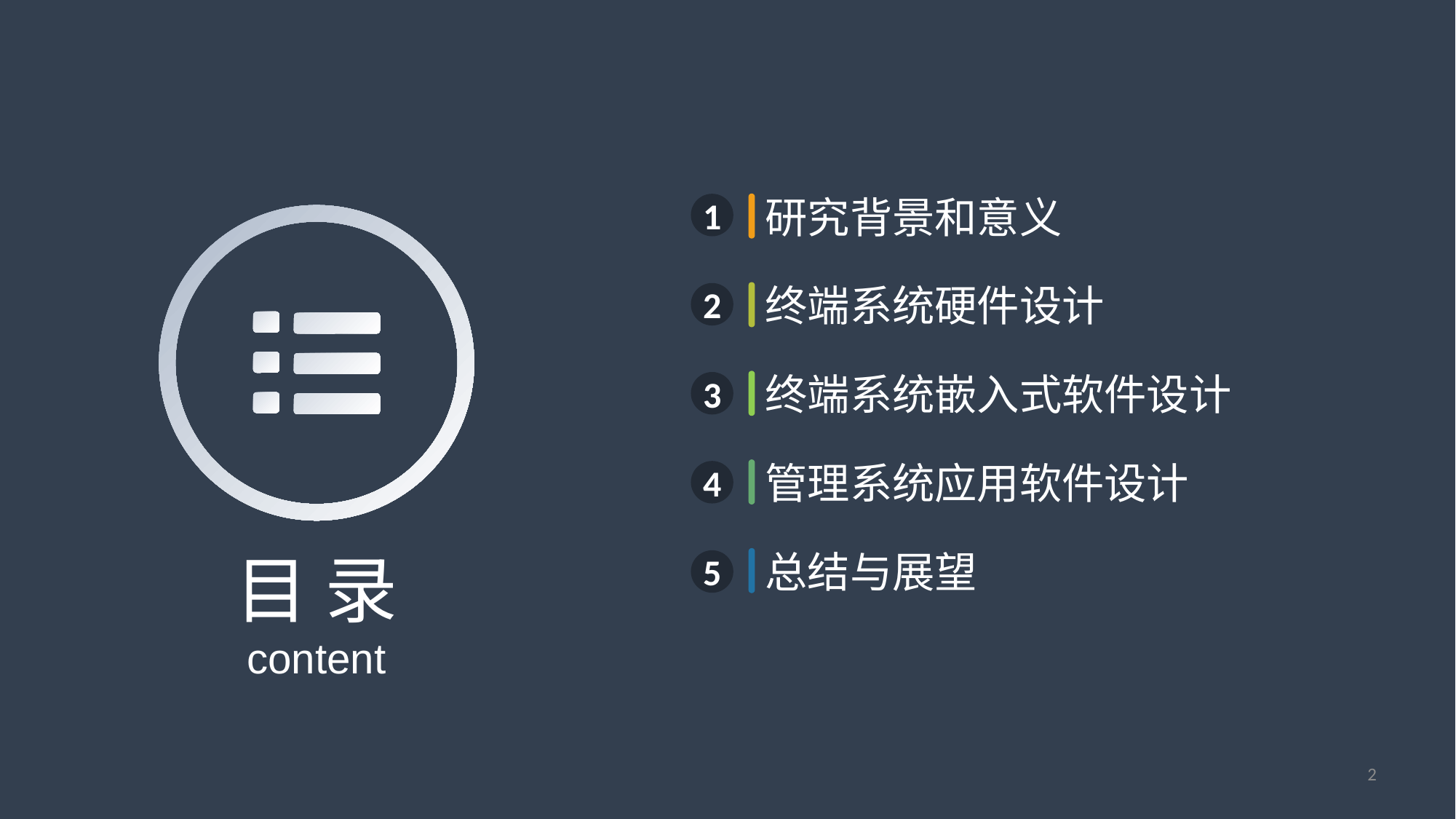

研究背景和意义

1

终端系统硬件设计

2

终端系统嵌入式软件设计

3
管理系统应用软件设计

4
目 录
content
总结与展望

5
2